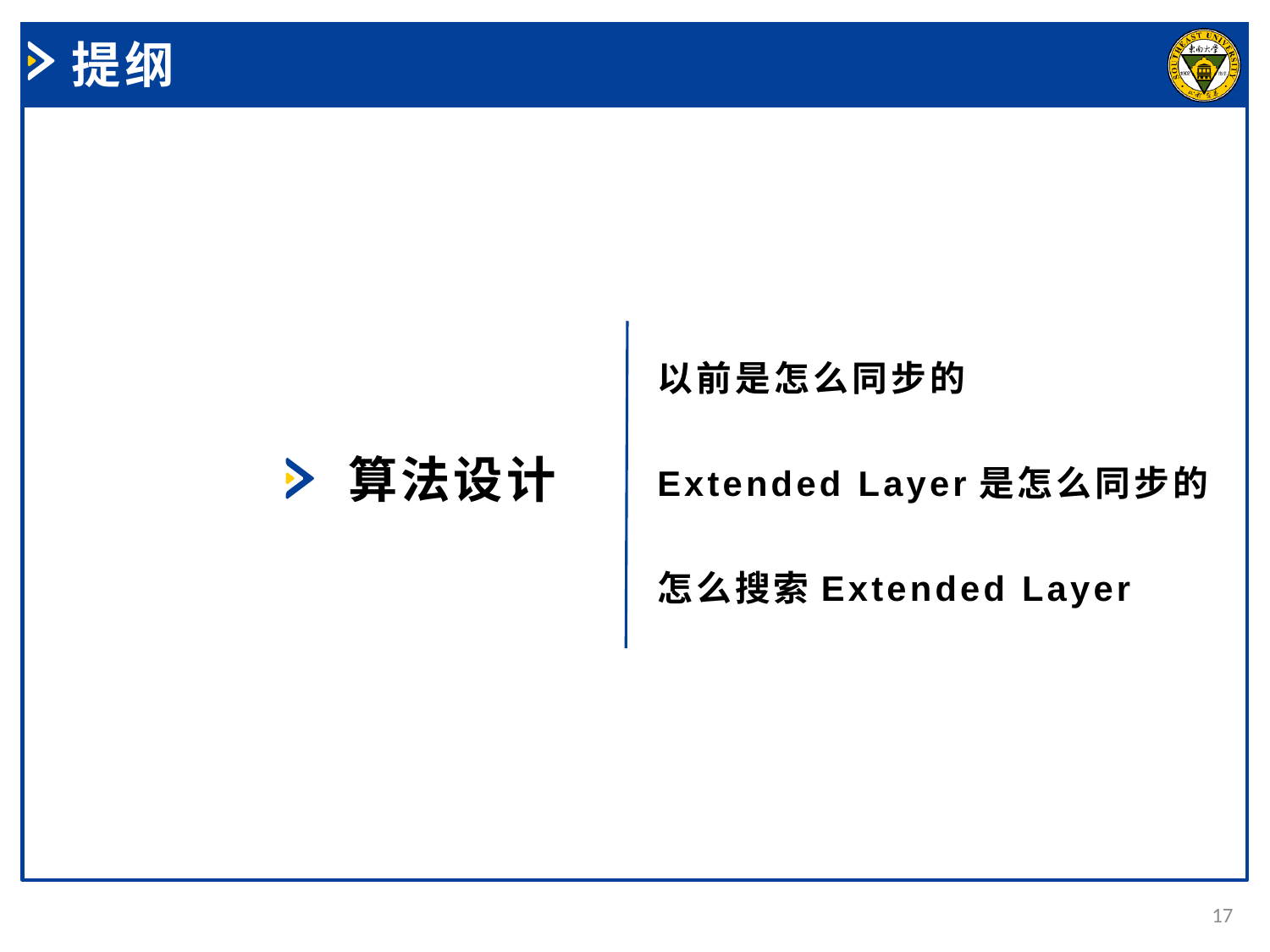

提纲
算法设计

以前是怎么同步的
Extended Layer是怎么同步的
怎么搜索Extended Layer
17